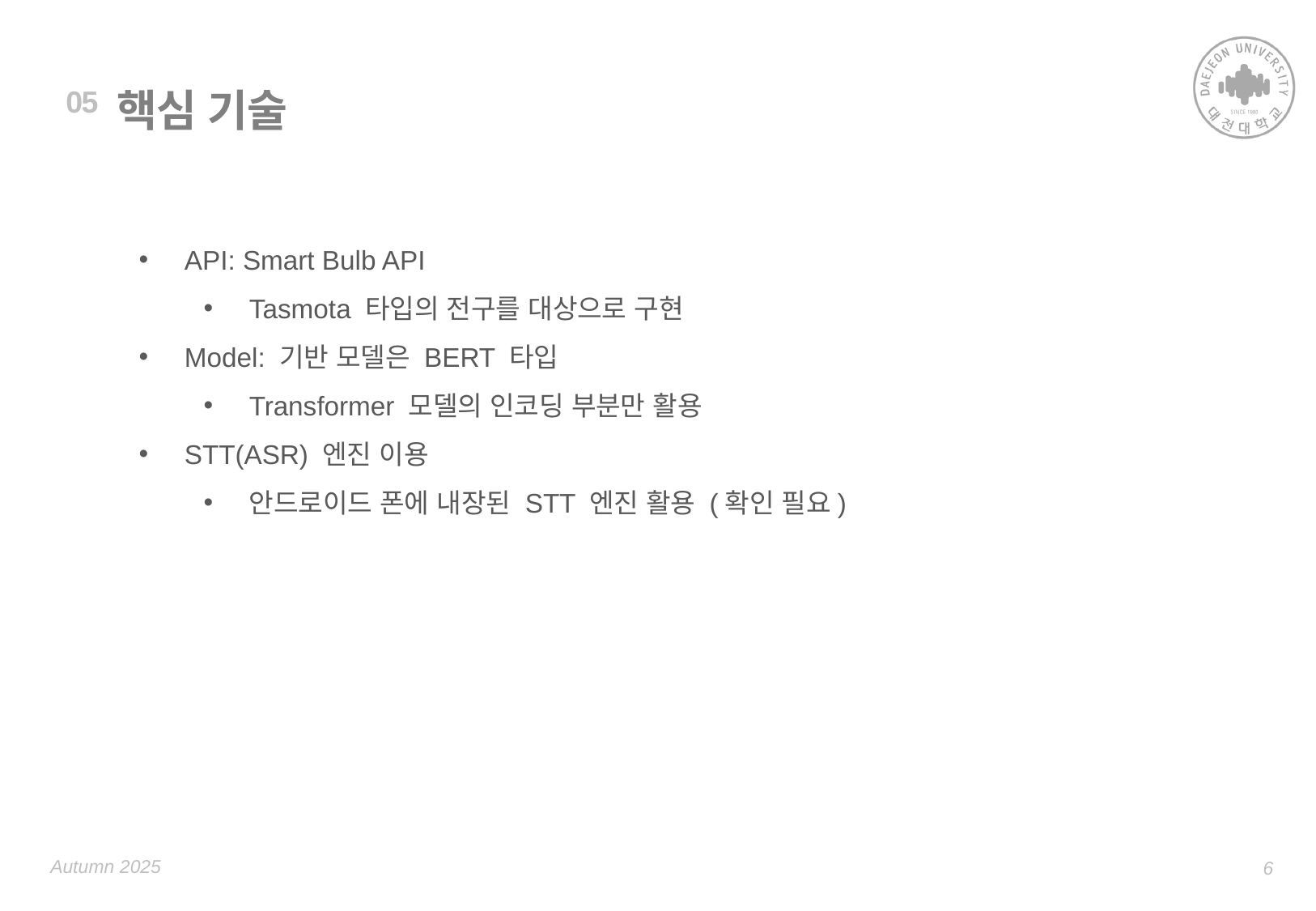

05
# 핵심 기술
API: Smart Bulb API
Tasmota 타입의 전구를 대상으로 구현
Model: 기반 모델은 BERT 타입
Transformer 모델의 인코딩 부분만 활용
STT(ASR) 엔진 이용
안드로이드 폰에 내장된 STT 엔진 활용 (확인 필요)